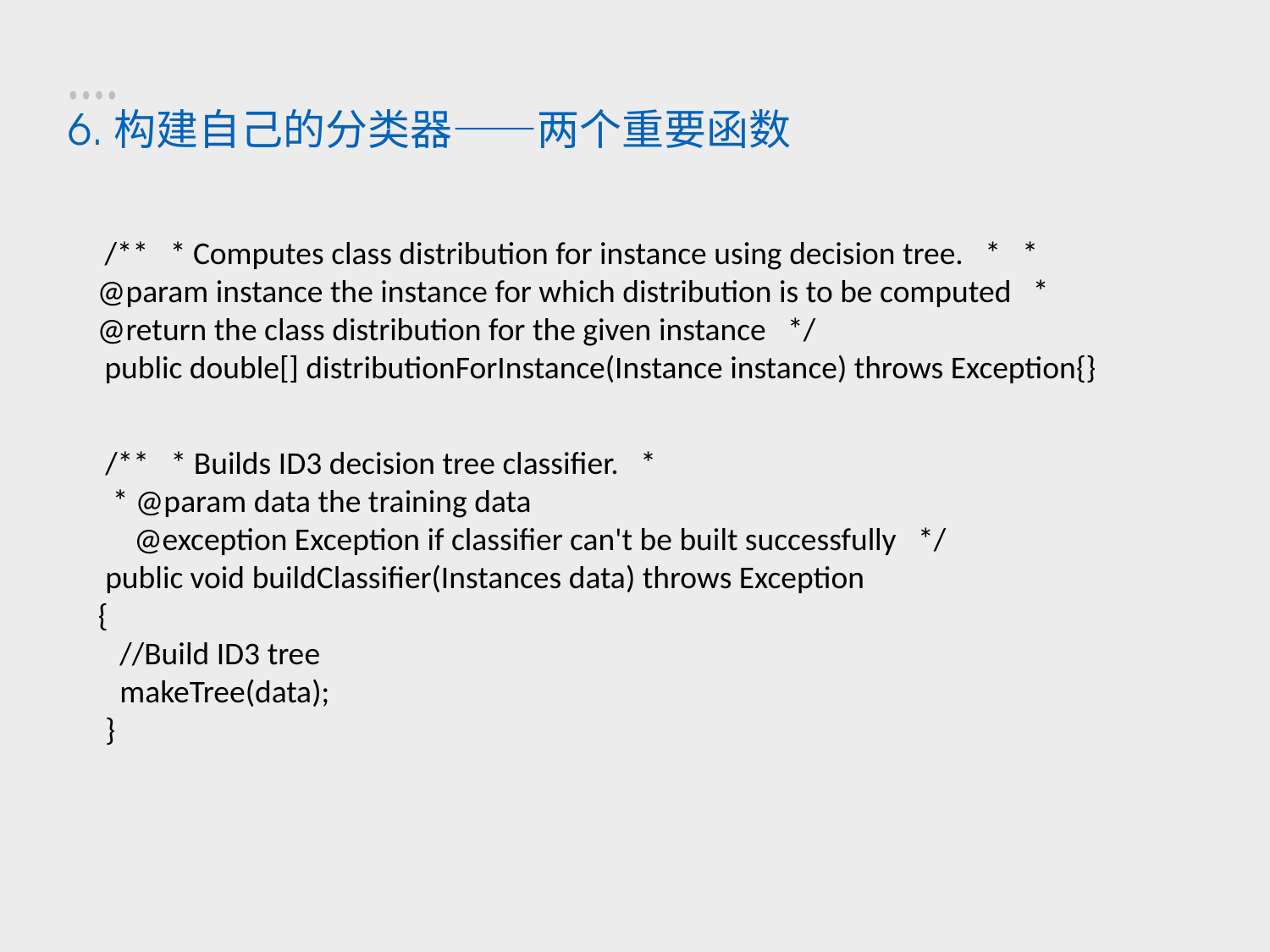

6.构建自己的分类器——两个重要函数
 /**   * Computes class distribution for instance using decision tree.   *   * @param instance the instance for which distribution is to be computed   * @return the class distribution for the given instance   */
 public double[] distributionForInstance(Instance instance) throws Exception{}
 /**   * Builds ID3 decision tree classifier.   *
  * @param data the training data
     @exception Exception if classifier can't be built successfully   */
 public void buildClassifier(Instances data) throws Exception
{
   //Build ID3 tree
   makeTree(data);
 }